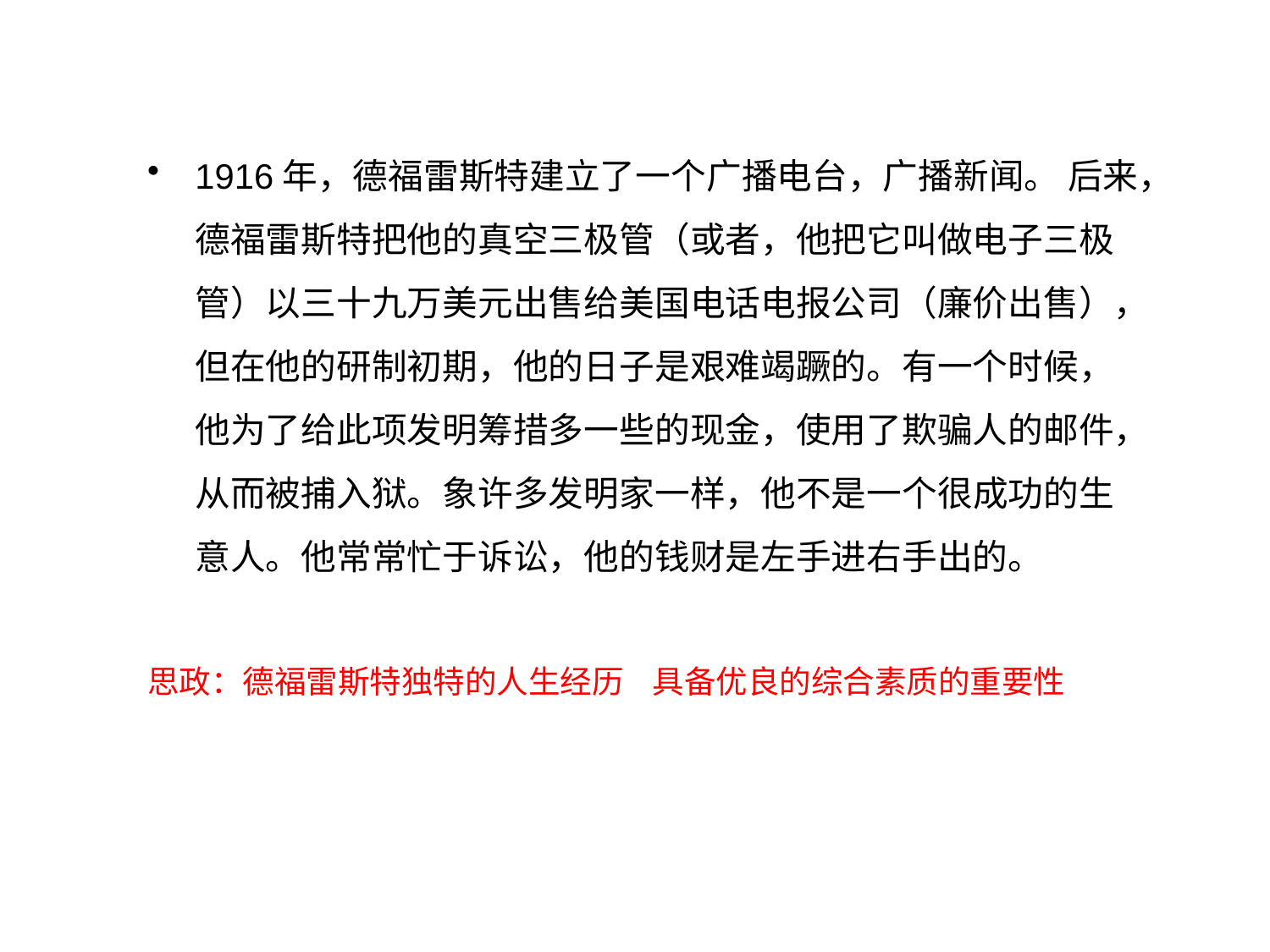

1916年，德福雷斯特建立了一个广播电台，广播新闻。 后来，德福雷斯特把他的真空三极管（或者，他把它叫做电子三极管）以三十九万美元出售给美国电话电报公司（廉价出售），但在他的研制初期，他的日子是艰难竭蹶的。有一个时候，他为了给此项发明筹措多一些的现金，使用了欺骗人的邮件，从而被捕入狱。象许多发明家一样，他不是一个很成功的生意人。他常常忙于诉讼，他的钱财是左手进右手出的。

思政：德福雷斯特独特的人生经历    具备优良的综合素质的重要性